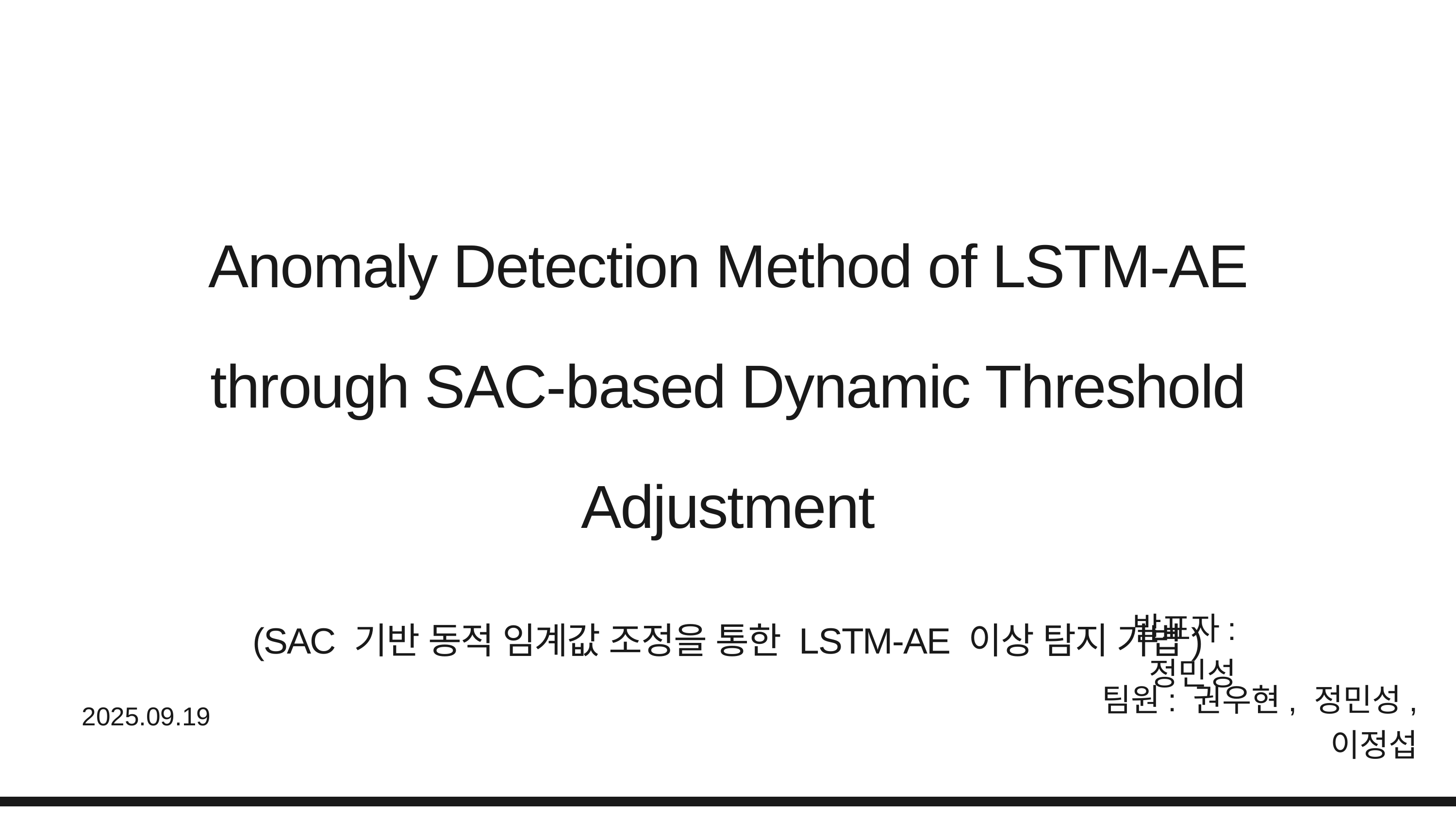

Anomaly Detection Method of LSTM-AE through SAC-based Dynamic Threshold Adjustment
(SAC 기반 동적 임계값 조정을 통한 LSTM-AE 이상 탐지 기법)
발표자: 정민성
팀원: 권우현, 정민성, 이정섭
2025.09.19